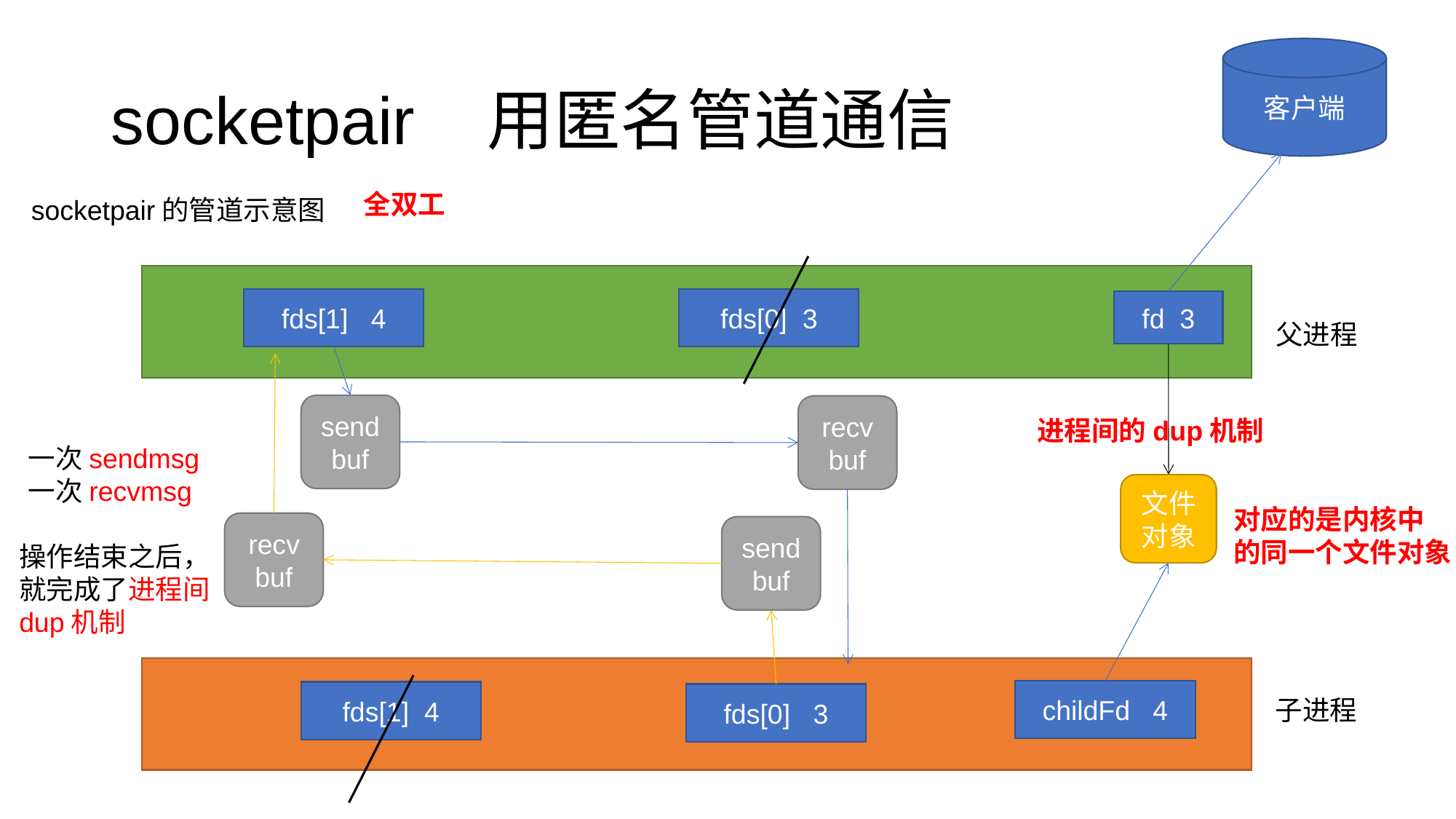

客户端
# socketpair   用匿名管道通信
全双工
socketpair的管道示意图

fds[1]   4
fds[0]  3
fd  3
父进程
sendbuf
recv
buf
进程间的dup机制
一次sendmsg
一次recvmsg
文件对象
对应的是内核中
的同一个文件对象
recv
buf
sendbuf
操作结束之后，
就完成了进程间
dup机制

childFd   4
fds[1]  4
fds[0]   3
子进程